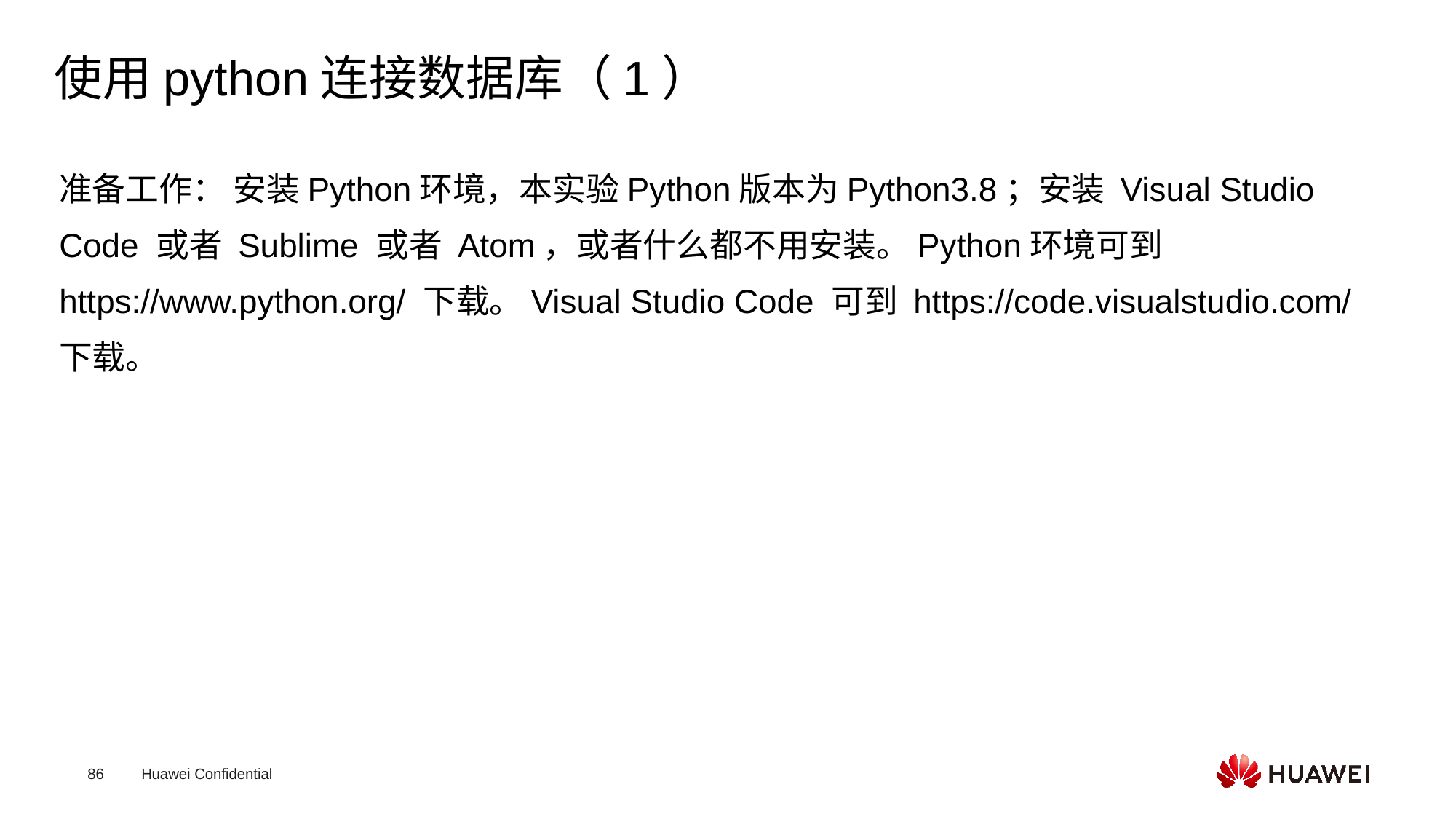

# 使用python连接数据库（1）
准备工作： 安装Python环境，本实验Python版本为Python3.8；安装 Visual Studio Code 或者 Sublime 或者 Atom，或者什么都不用安装。Python环境可到 https://www.python.org/ 下载。Visual Studio Code 可到 https://code.visualstudio.com/ 下载。
Text
Text
Text
Text
Text
Text
Text
Text
Text
Text
Text
Text
Text
Text
Text
Text
Text
Text
Text
Text
Text
Text
Text
Text
Text
Text
Text
Text
Text
Text
Text
Text
Text
Text
Text
Text
Text
Text
Text
Text
Text
Text
Text
Text
Text
Text